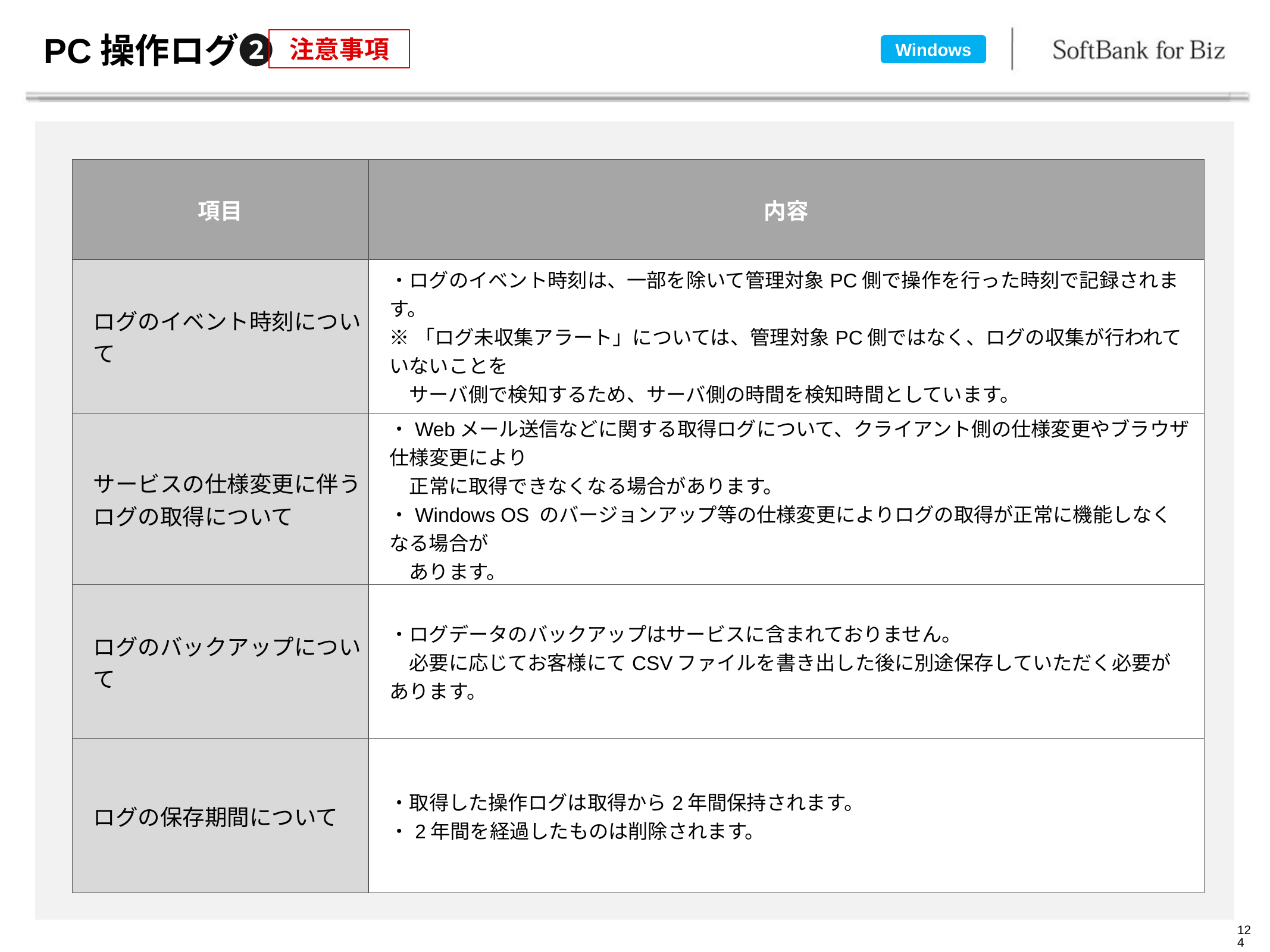

# PC操作ログ❷
注意事項
Windows
| 項目 | 内容 |
| --- | --- |
| ログのイベント時刻について | ・ログのイベント時刻は、一部を除いて管理対象PC側で操作を行った時刻で記録されます。 ※「ログ未収集アラート」については、管理対象PC側ではなく、ログの収集が行われていないことを 　サーバ側で検知するため、サーバ側の時間を検知時間としています。 |
| サービスの仕様変更に伴うログの取得について | ・Webメール送信などに関する取得ログについて、クライアント側の仕様変更やブラウザ仕様変更により 　正常に取得できなくなる場合があります。 ・Windows OS のバージョンアップ等の仕様変更によりログの取得が正常に機能しなくなる場合が 　あります。 |
| ログのバックアップについて | ・ログデータのバックアップはサービスに含まれておりません。 　必要に応じてお客様にてCSVファイルを書き出した後に別途保存していただく必要があります。 |
| ログの保存期間について | ・取得した操作ログは取得から2年間保持されます。 ・2年間を経過したものは削除されます。 |
124